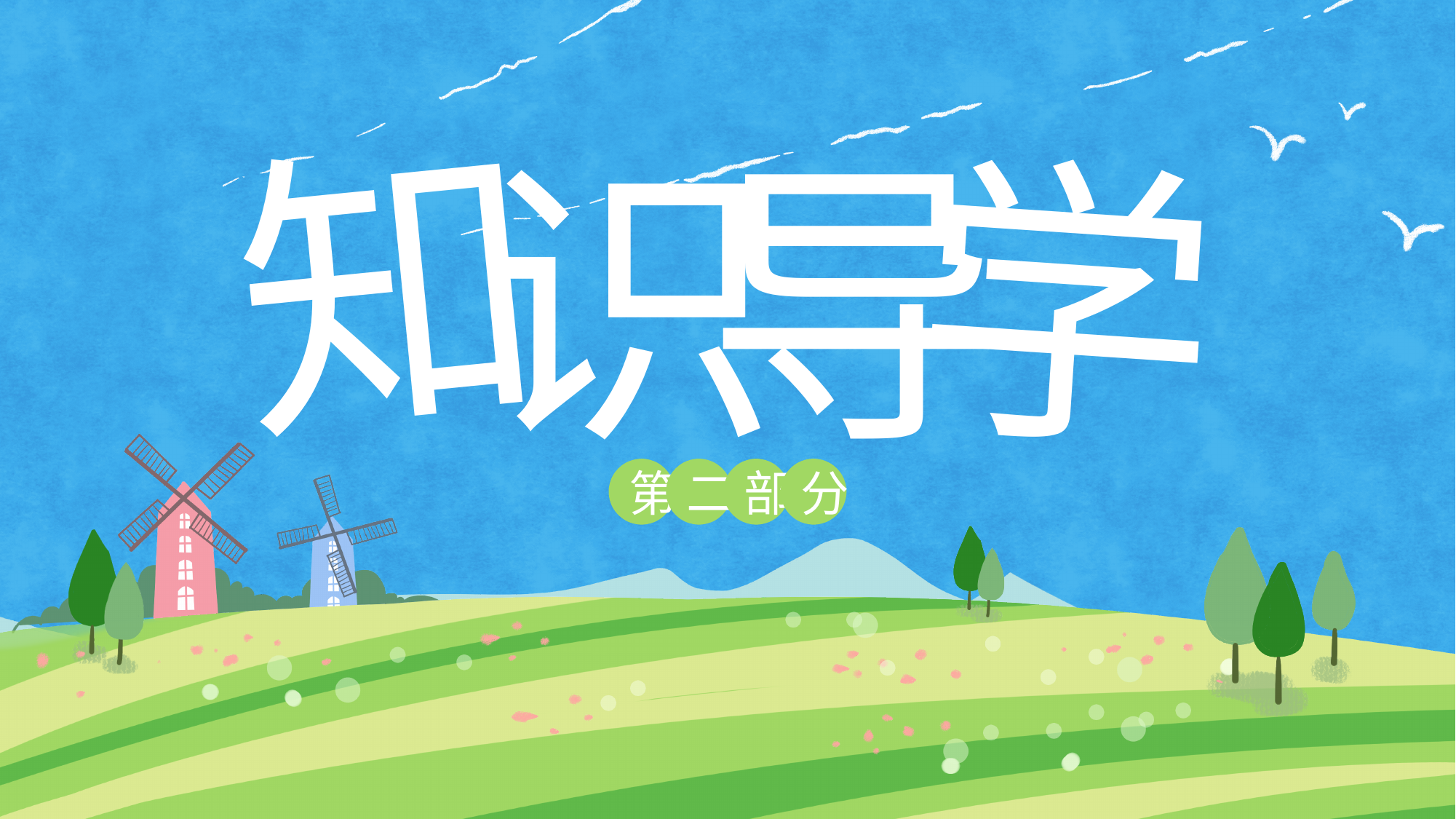

知
识
导
学
第
二
部
分